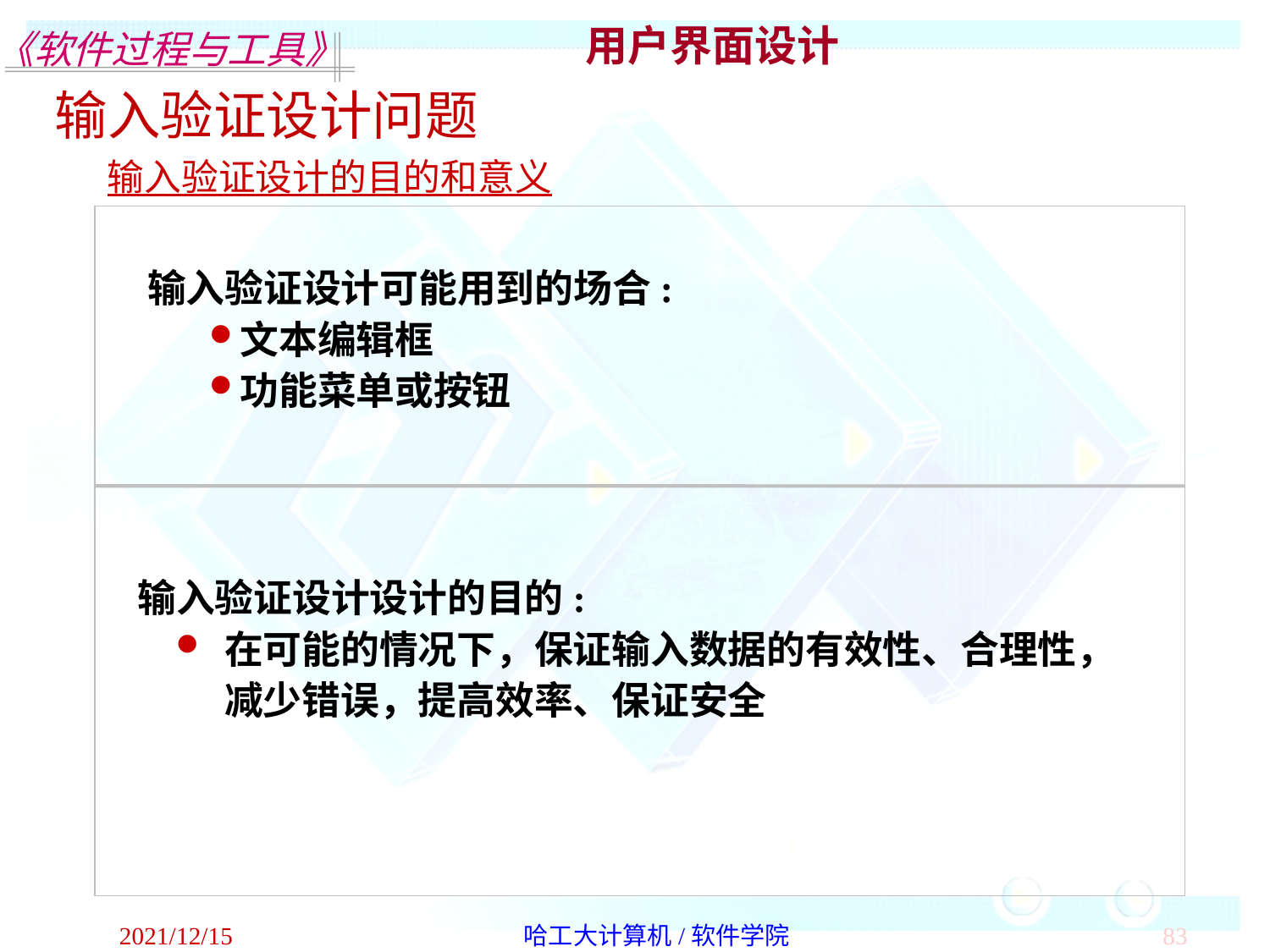

用户界面设计
输入验证设计问题

输入验证设计的目的和意义

输入验证设计可能用到的场合:
文本编辑框
功能菜单或按钮

输入验证设计设计的目的:
在可能的情况下，保证输入数据的有效性、合理性，减少错误，提高效率、保证安全